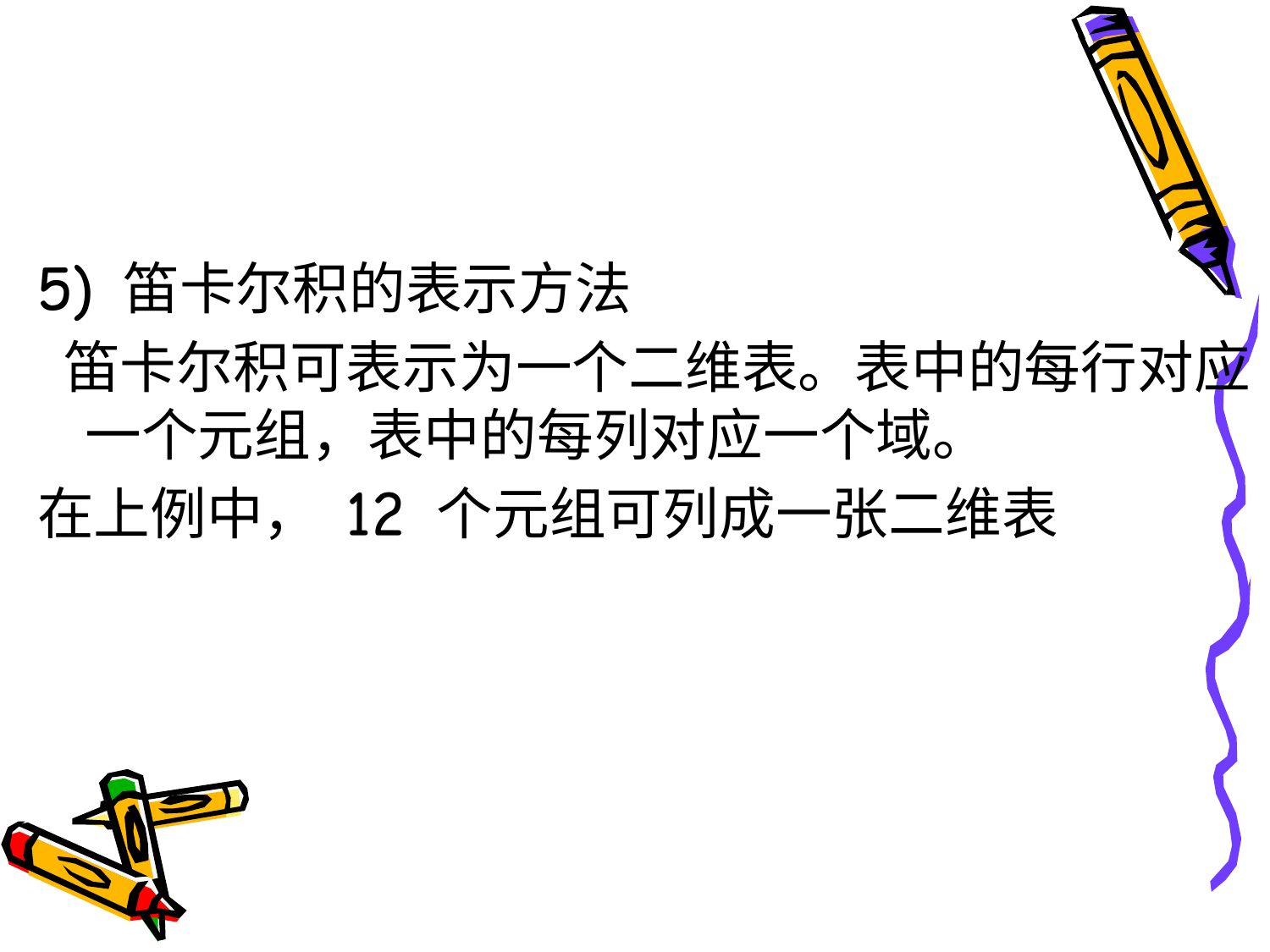

#
5) 笛卡尔积的表示方法
 笛卡尔积可表示为一个二维表。表中的每行对应一个元组，表中的每列对应一个域。
在上例中， 12 个元组可列成一张二维表